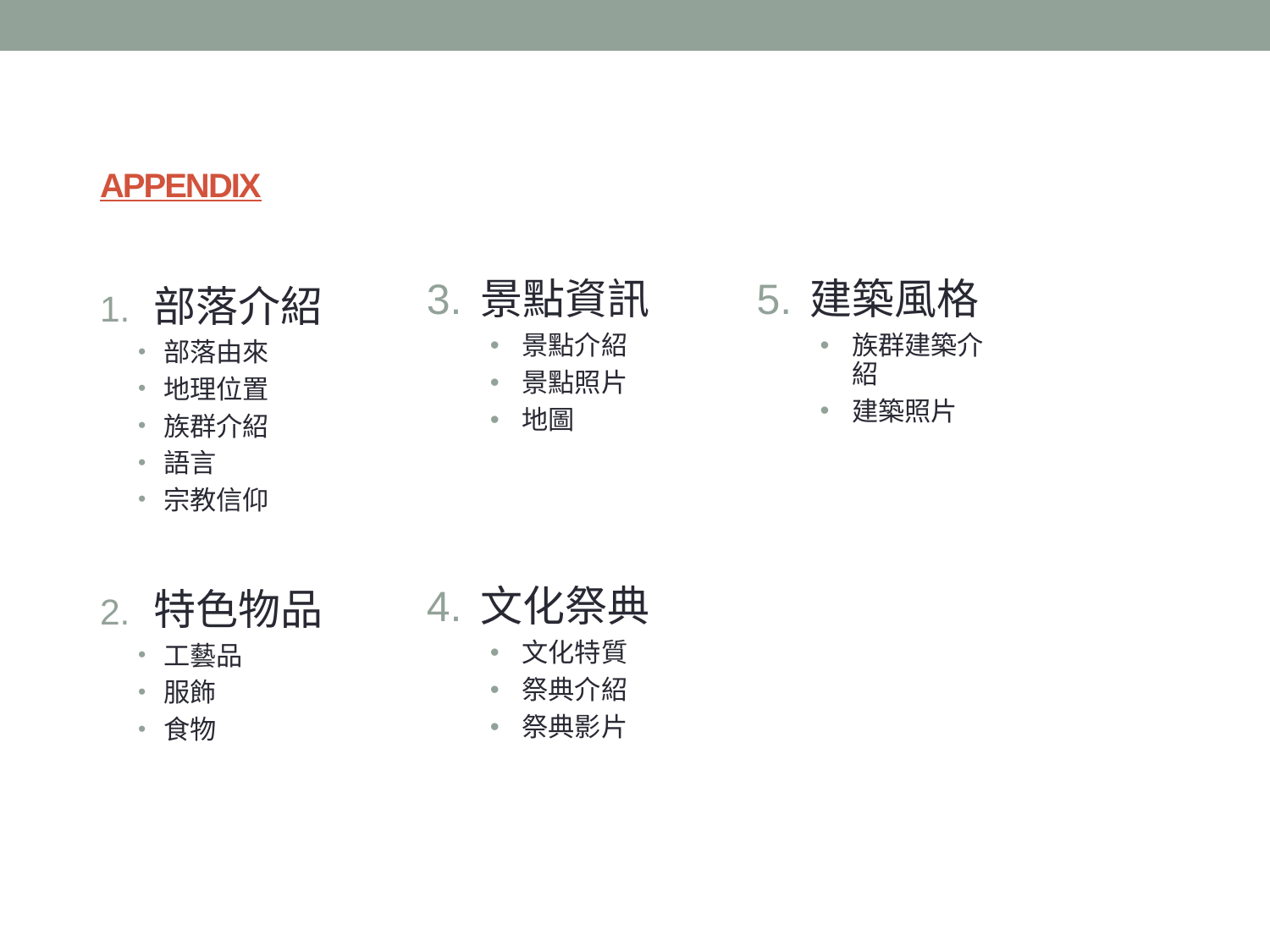

# APPENDIX
部落介紹
部落由來
地理位置
族群介紹
語言
宗教信仰

特色物品
工藝品
服飾
食物

景點資訊
景點介紹
景點照片
地圖

文化祭典
文化特質
祭典介紹
祭典影片

建築風格
族群建築介紹
建築照片